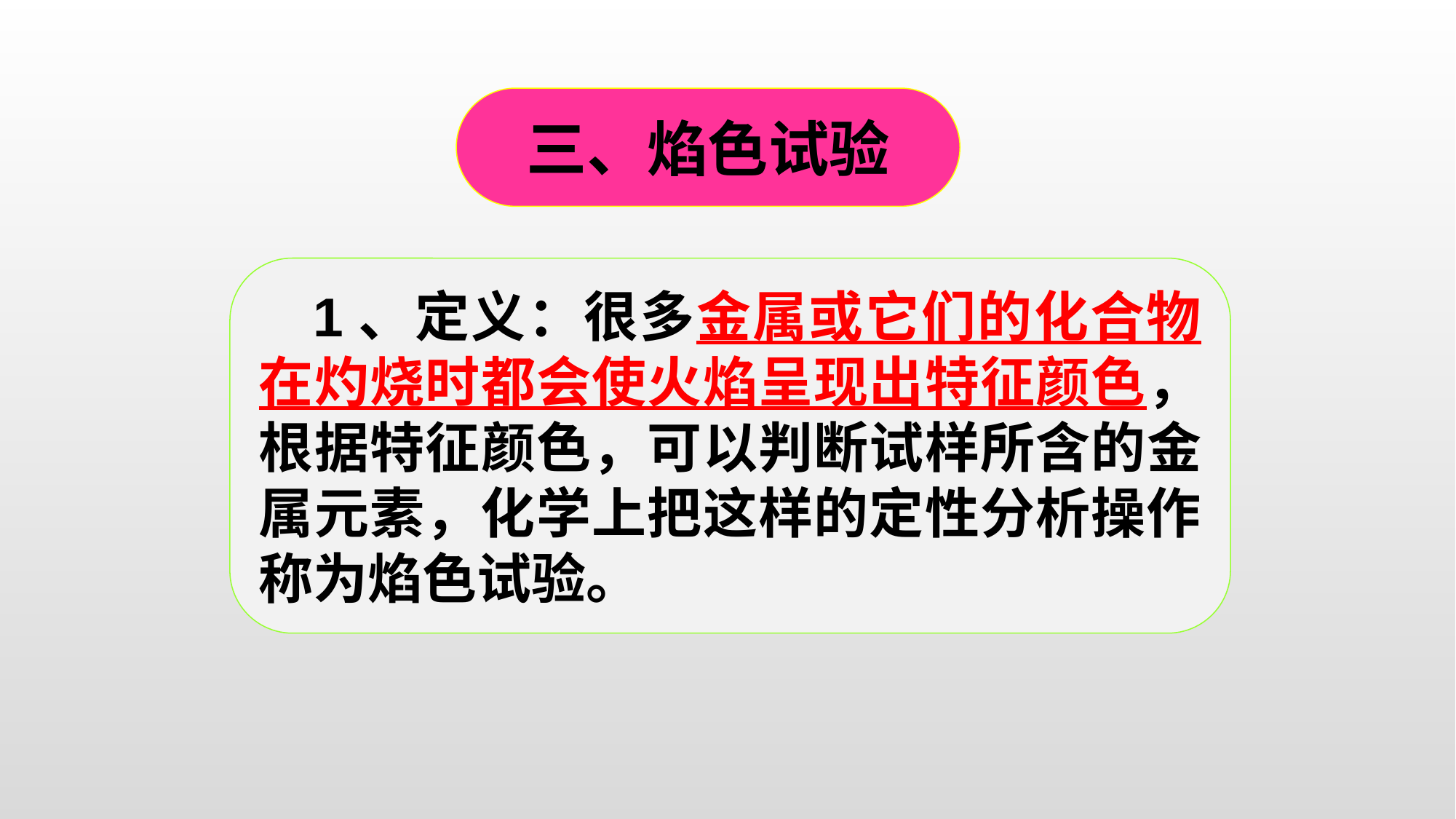

三、焰色试验
1、定义：很多金属或它们的化合物在灼烧时都会使火焰呈现出特征颜色，根据特征颜色，可以判断试样所含的金属元素，化学上把这样的定性分析操作称为焰色试验。